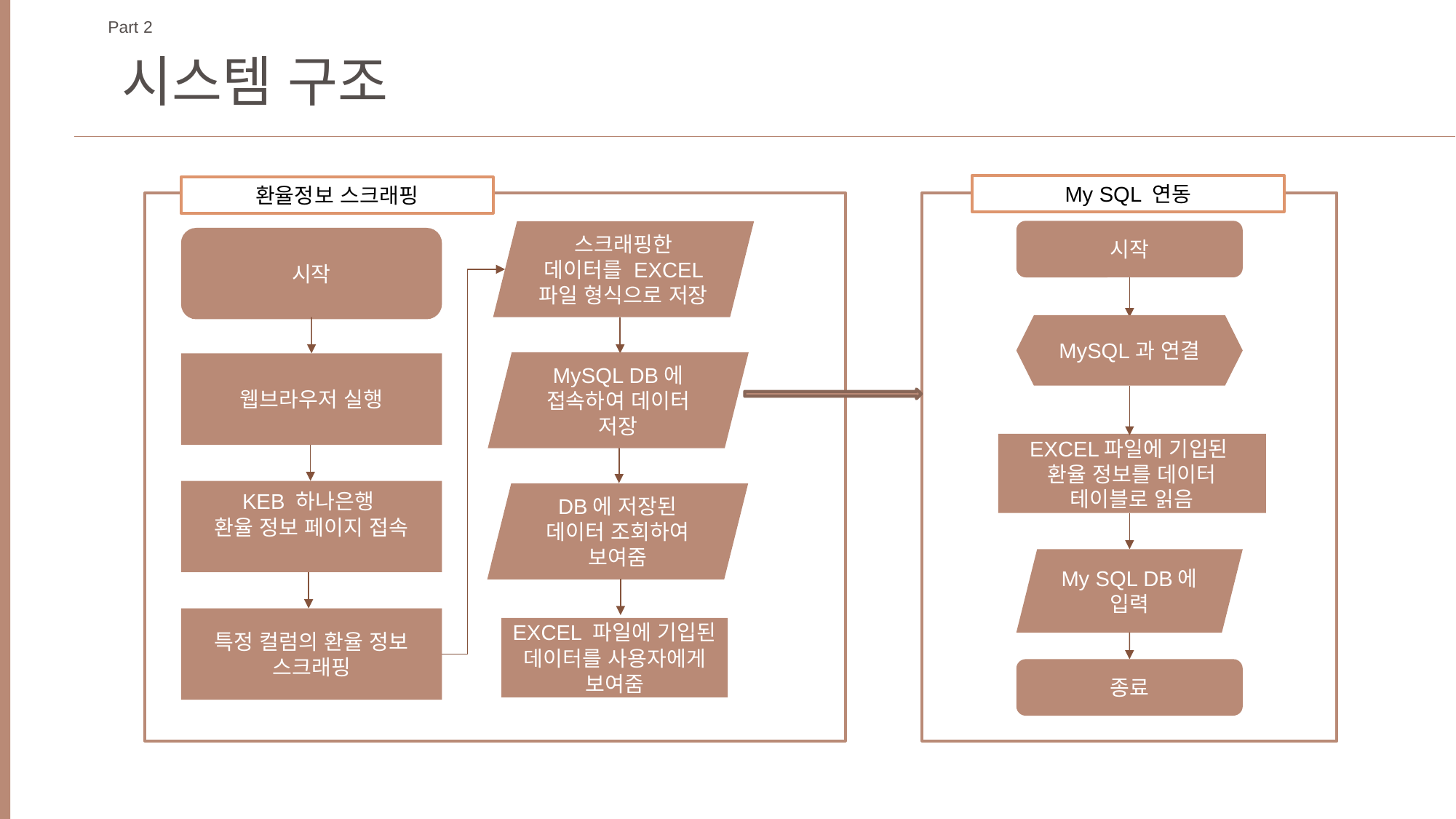

Part 2
시스템 구조
My SQL 연동
환율정보 스크래핑

시작
스크래핑한 데이터를 EXCEL 파일 형식으로 저장
시작
MySQL과 연결
MySQL DB에 접속하여 데이터 저장
웹브라우저 실행

EXCEL파일에 기입된
환율 정보를 데이터 테이블로 읽음
KEB 하나은행
환율 정보 페이지 접속

DB에 저장된 데이터 조회하여 보여줌
My SQL DB에 입력
특정 컬럼의 환율 정보
스크래핑
EXCEL 파일에 기입된 데이터를 사용자에게 보여줌
종료